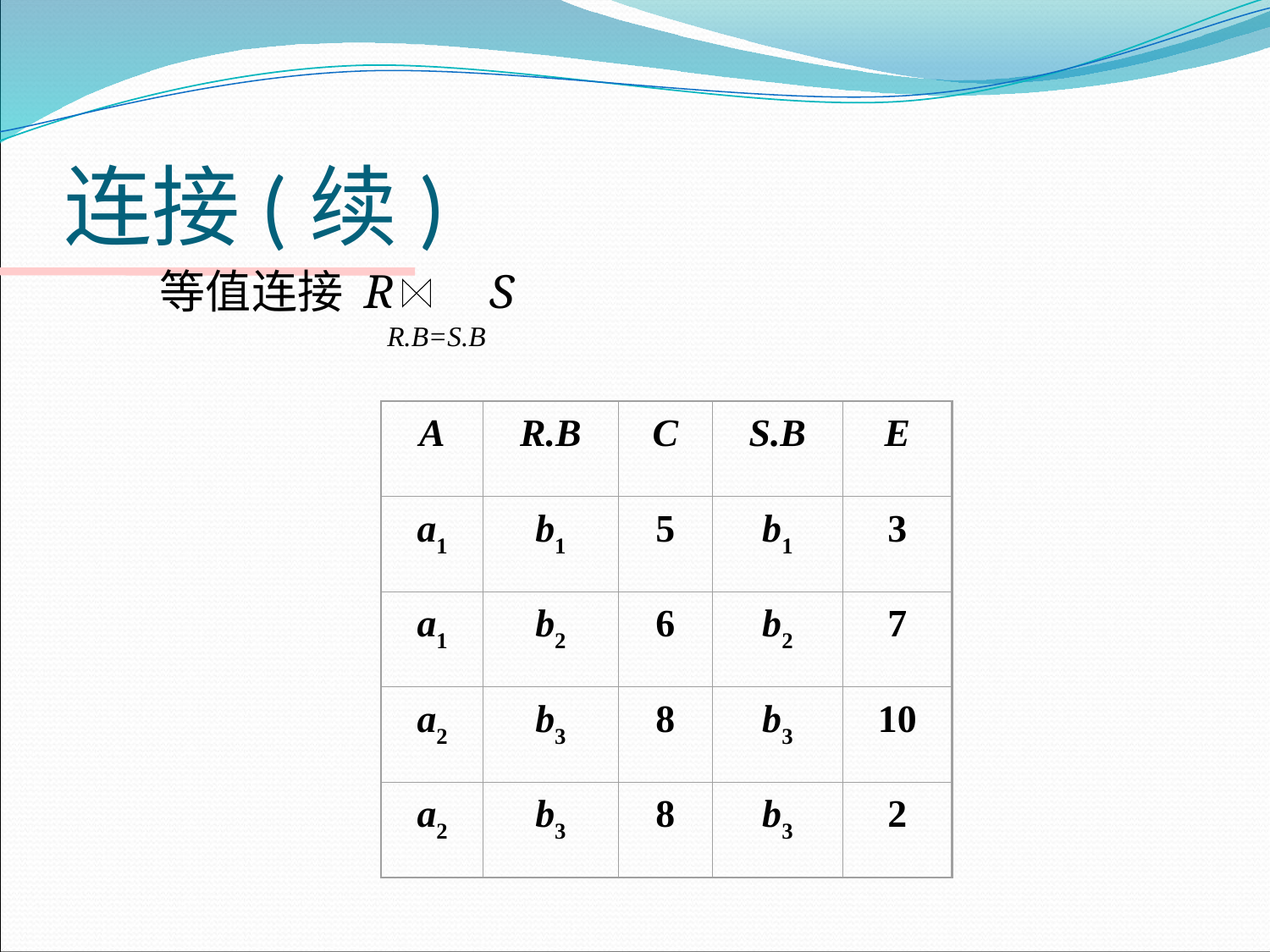

# 连接(续)

R.B=S.B
   等值连接 R        S

A

R.B

C

S.B

E

a1

b1

5

b1

3

a1

b2

6

b2

7

a2

b3

8

b3

10

a2

b3

8

b3

2

186